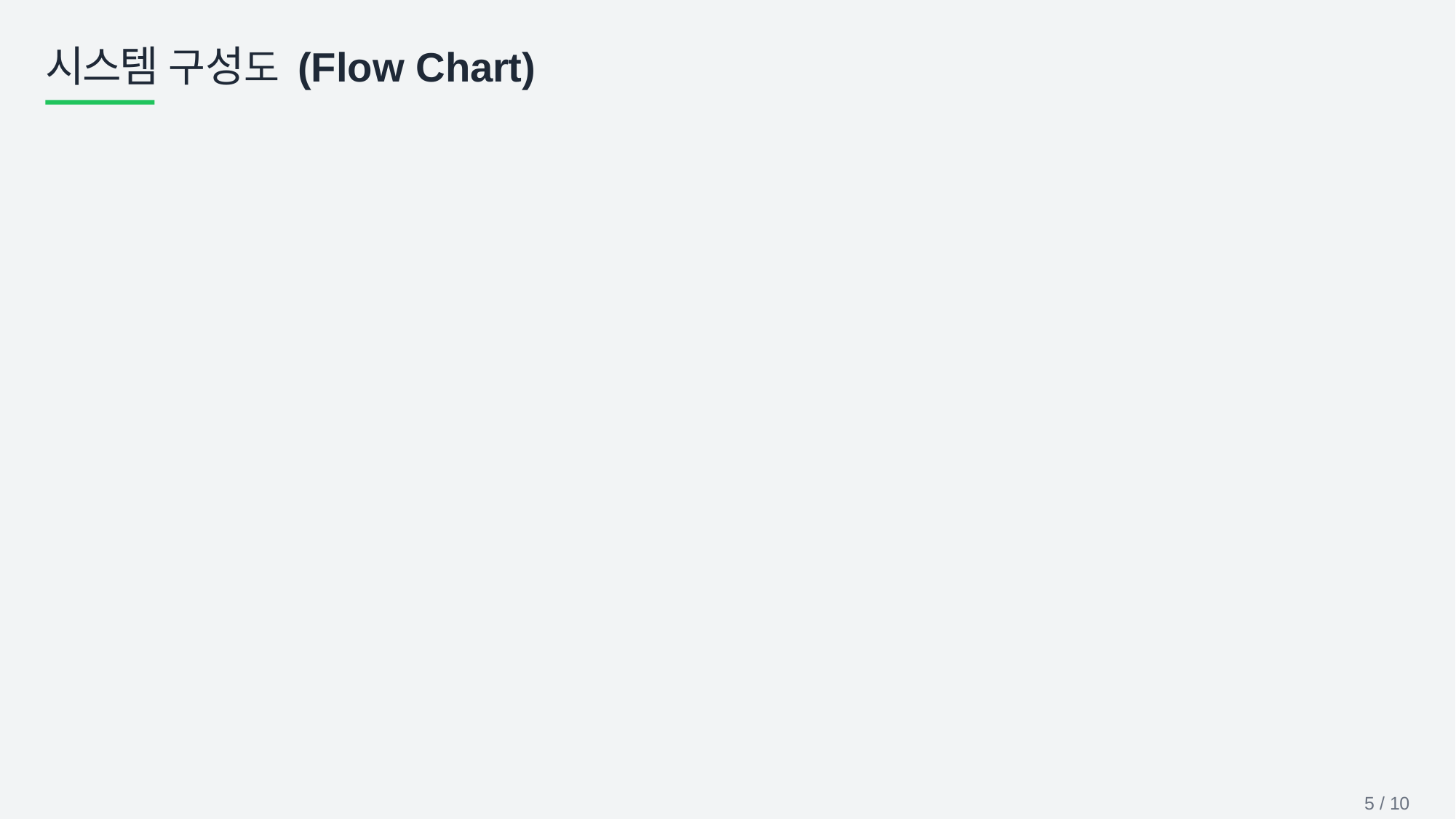

# 시스템 구성도 (Flow Chart)

5 / 10